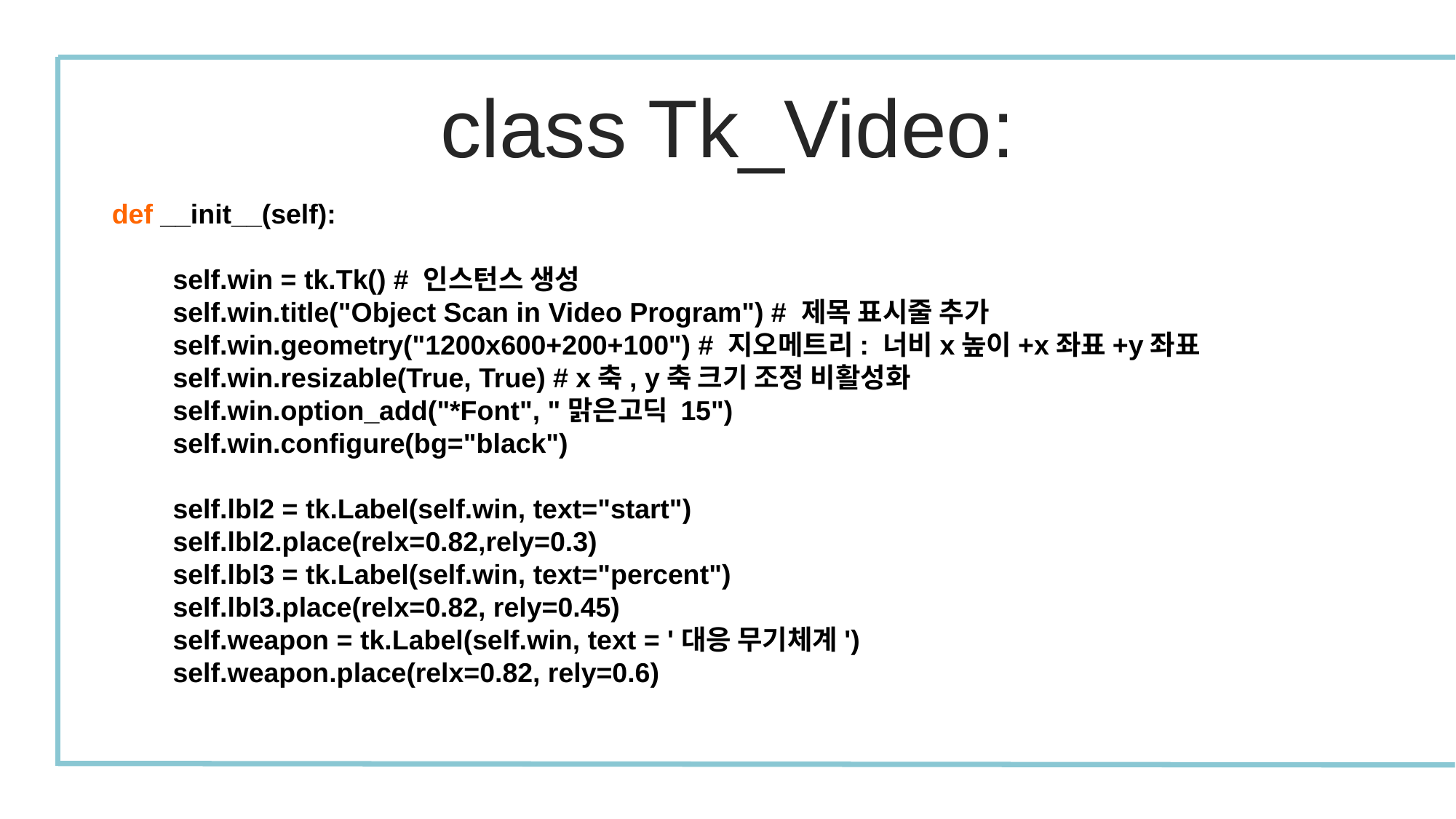

class Tk_Video:
def __init__(self):

        self.win = tk.Tk() # 인스턴스 생성
        self.win.title("Object Scan in Video Program") # 제목 표시줄 추가
        self.win.geometry("1200x600+200+100") # 지오메트리: 너비x높이+x좌표+y좌표
        self.win.resizable(True, True) # x축, y축 크기 조정 비활성화
        self.win.option_add("*Font", "맑은고딕 15")
        self.win.configure(bg="black")

        self.lbl2 = tk.Label(self.win, text="start")
        self.lbl2.place(relx=0.82,rely=0.3)
        self.lbl3 = tk.Label(self.win, text="percent")
        self.lbl3.place(relx=0.82, rely=0.45)
        self.weapon = tk.Label(self.win, text = '대응 무기체계')
        self.weapon.place(relx=0.82, rely=0.6)